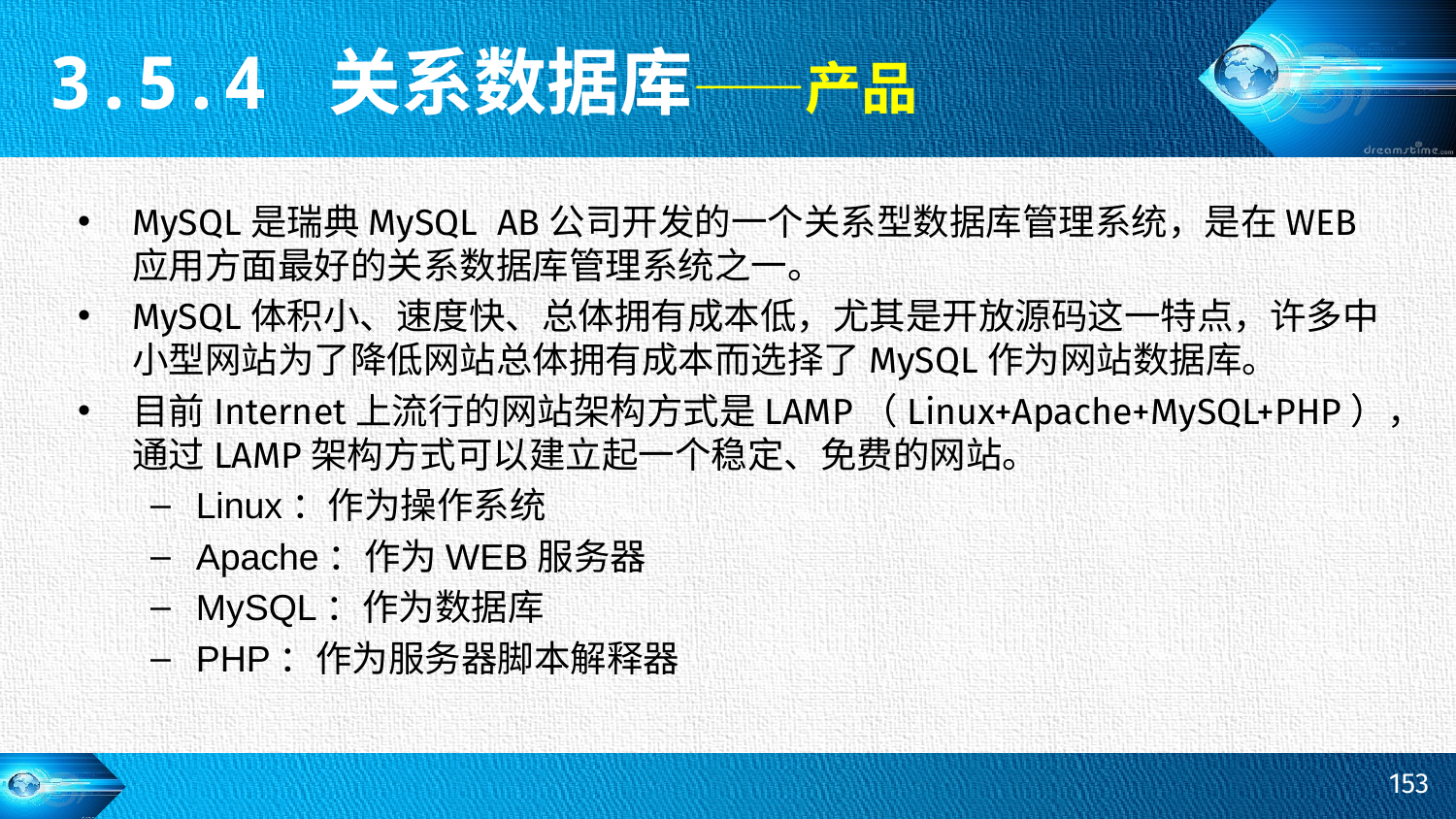

3.5.4 关系数据库——产品
MySQL是瑞典MySQL  AB公司开发的一个关系型数据库管理系统，是在WEB应用方面最好的关系数据库管理系统之一。
MySQL体积小、速度快、总体拥有成本低，尤其是开放源码这一特点，许多中小型网站为了降低网站总体拥有成本而选择了MySQL作为网站数据库。
目前Internet上流行的网站架构方式是LAMP（Linux+Apache+MySQL+PHP），通过LAMP架构方式可以建立起一个稳定、免费的网站。
Linux：作为操作系统
Apache：作为WEB服务器
MySQL：作为数据库
PHP：作为服务器脚本解释器
153